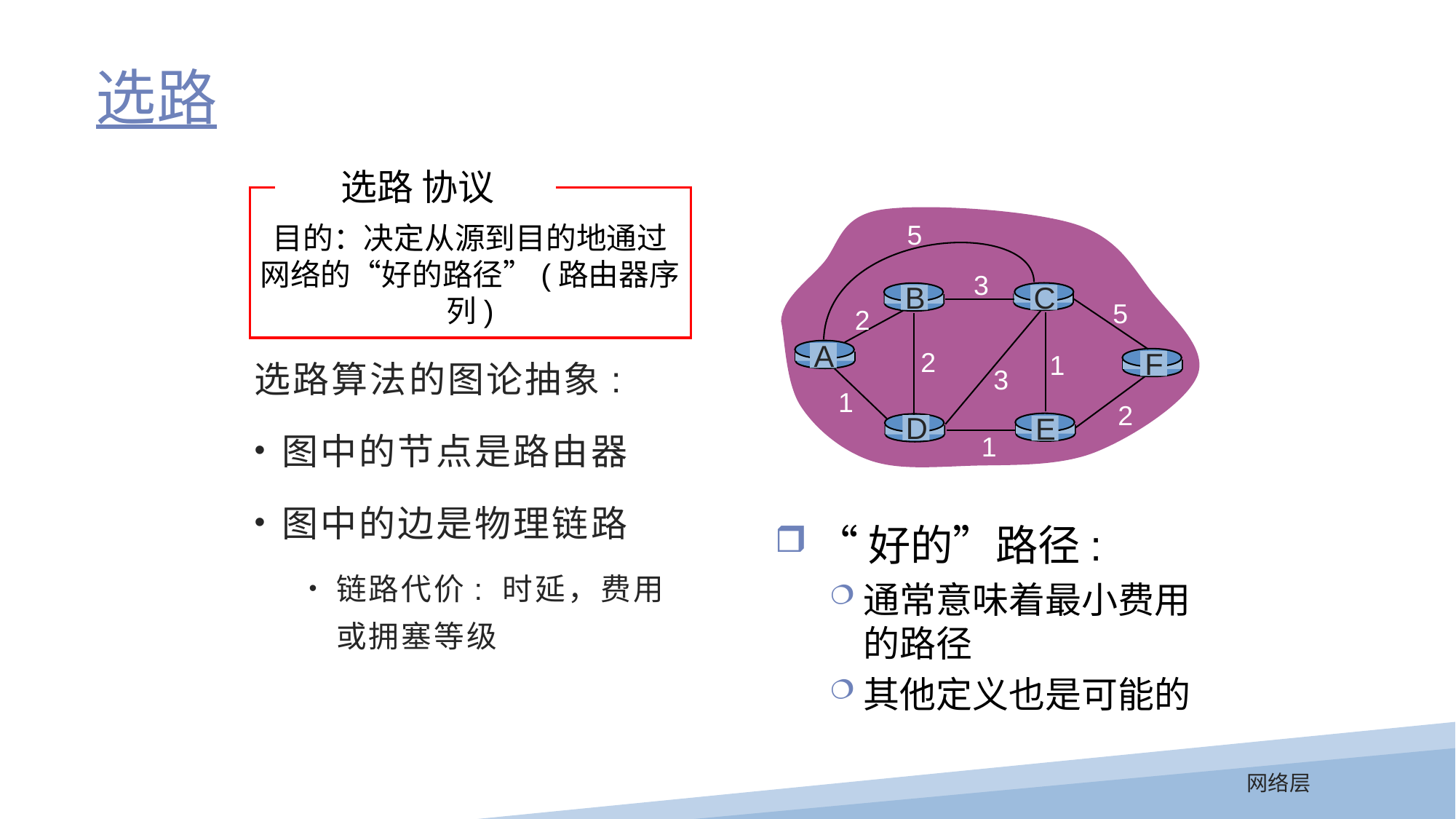

选路
选路 协议

5
目的：决定从源到目的地通过网络的“好的路径”(路由器序列)

3
B
C

5

2

A
选路算法的图论抽象:
图中的节点是路由器
图中的边是物理链路
链路代价: 时延，费用或拥塞等级
2
F

1

3

1
2
D
E

1

“好的”路径:
通常意味着最小费用的路径
其他定义也是可能的

网络层
4